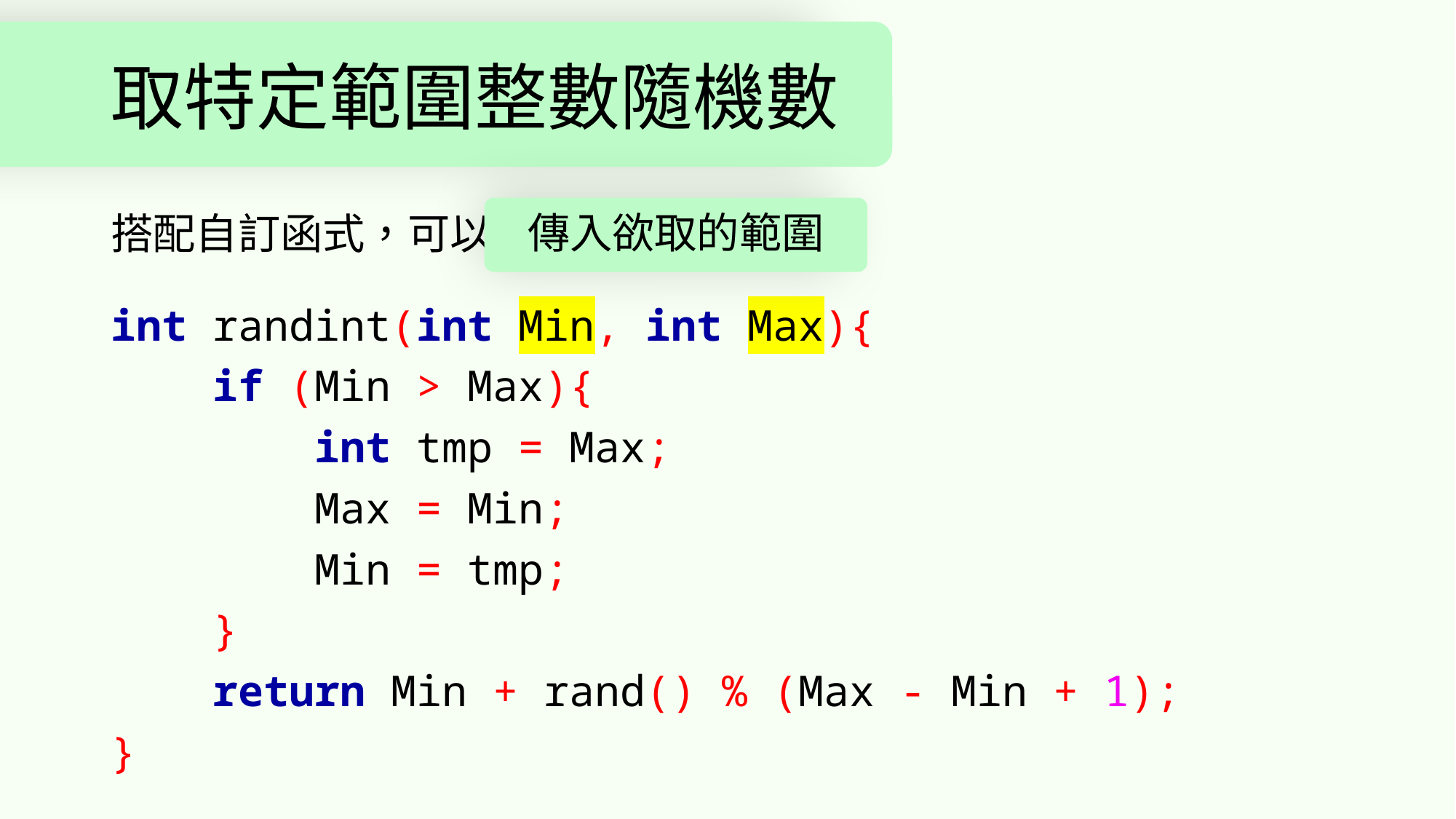

# 取特定範圍整數隨機數
傳入欲取的範圍
搭配自訂函式，可以這樣寫：
int randint(int Min, int Max){
    if (Min > Max){
        int tmp = Max;
        Max = Min;
        Min = tmp;
    }
    return Min + rand() % (Max - Min + 1);
}